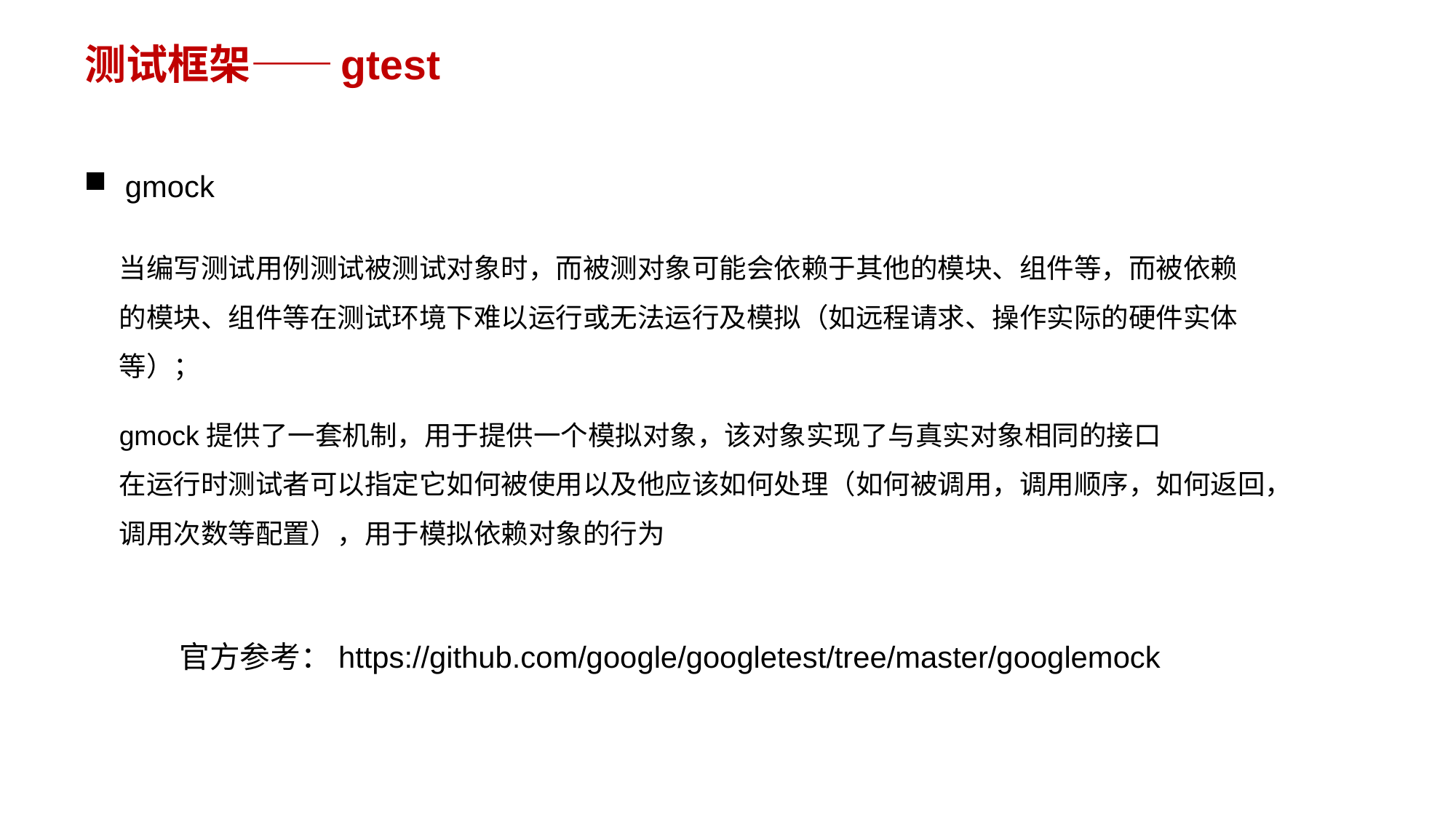

# 测试框架——gtest
gmock
当编写测试用例测试被测试对象时，而被测对象可能会依赖于其他的模块、组件等，而被依赖
的模块、组件等在测试环境下难以运行或无法运行及模拟（如远程请求、操作实际的硬件实体等）；
gmock提供了一套机制，用于提供一个模拟对象，该对象实现了与真实对象相同的接口
在运行时测试者可以指定它如何被使用以及他应该如何处理（如何被调用，调用顺序，如何返回，调用次数等配置），用于模拟依赖对象的行为
官方参考：https://github.com/google/googletest/tree/master/googlemock